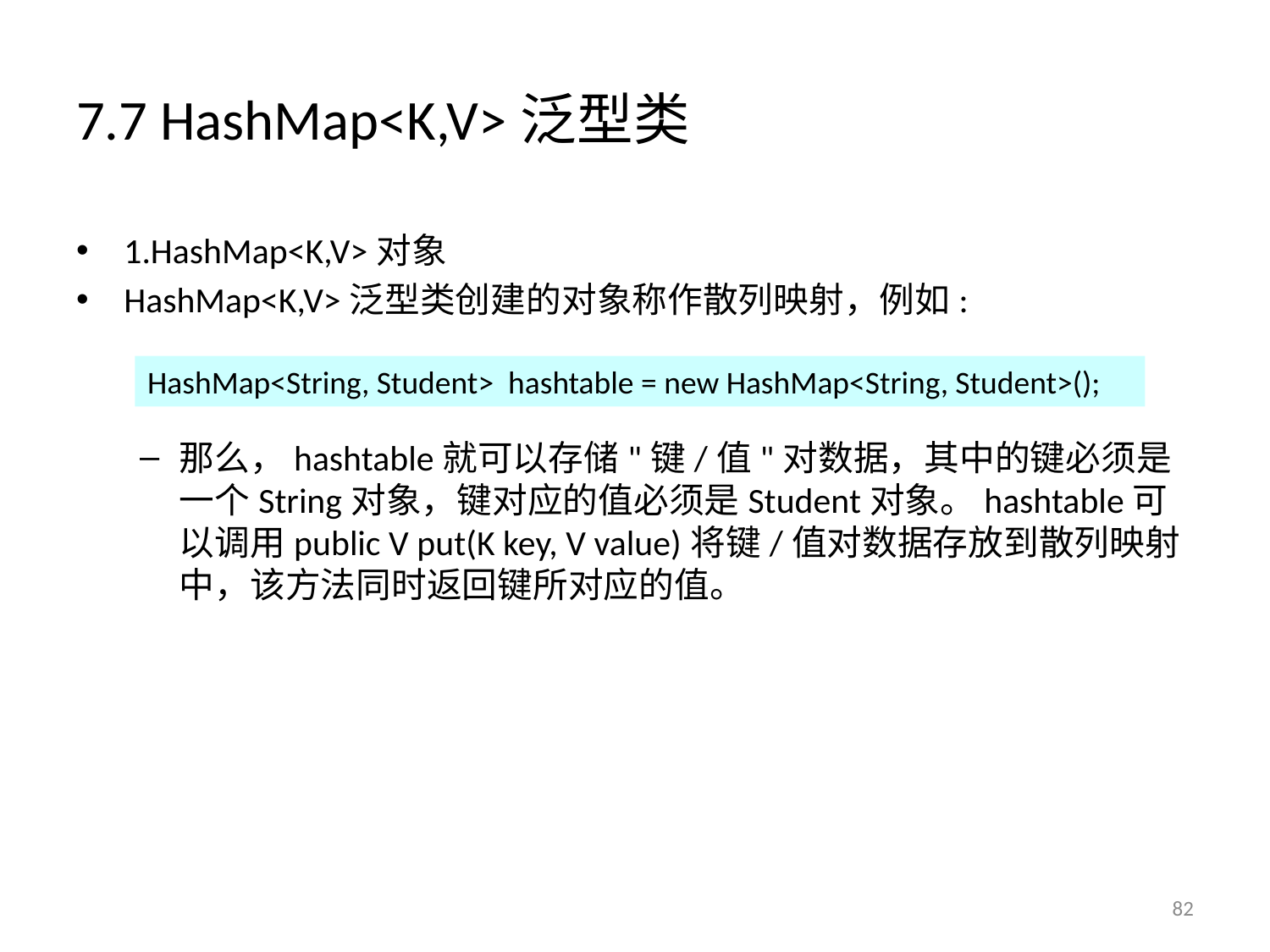

# 7.7 HashMap<K,V>泛型类
1.HashMap<K,V>对象
HashMap<K,V>泛型类创建的对象称作散列映射，例如:

那么，hashtable就可以存储"键/值"对数据，其中的键必须是一个String对象，键对应的值必须是Student对象。hashtable可以调用public V put(K key, V value)将键/值对数据存放到散列映射中，该方法同时返回键所对应的值。
HashMap<String, Student>  hashtable = new HashMap<String, Student>();
82